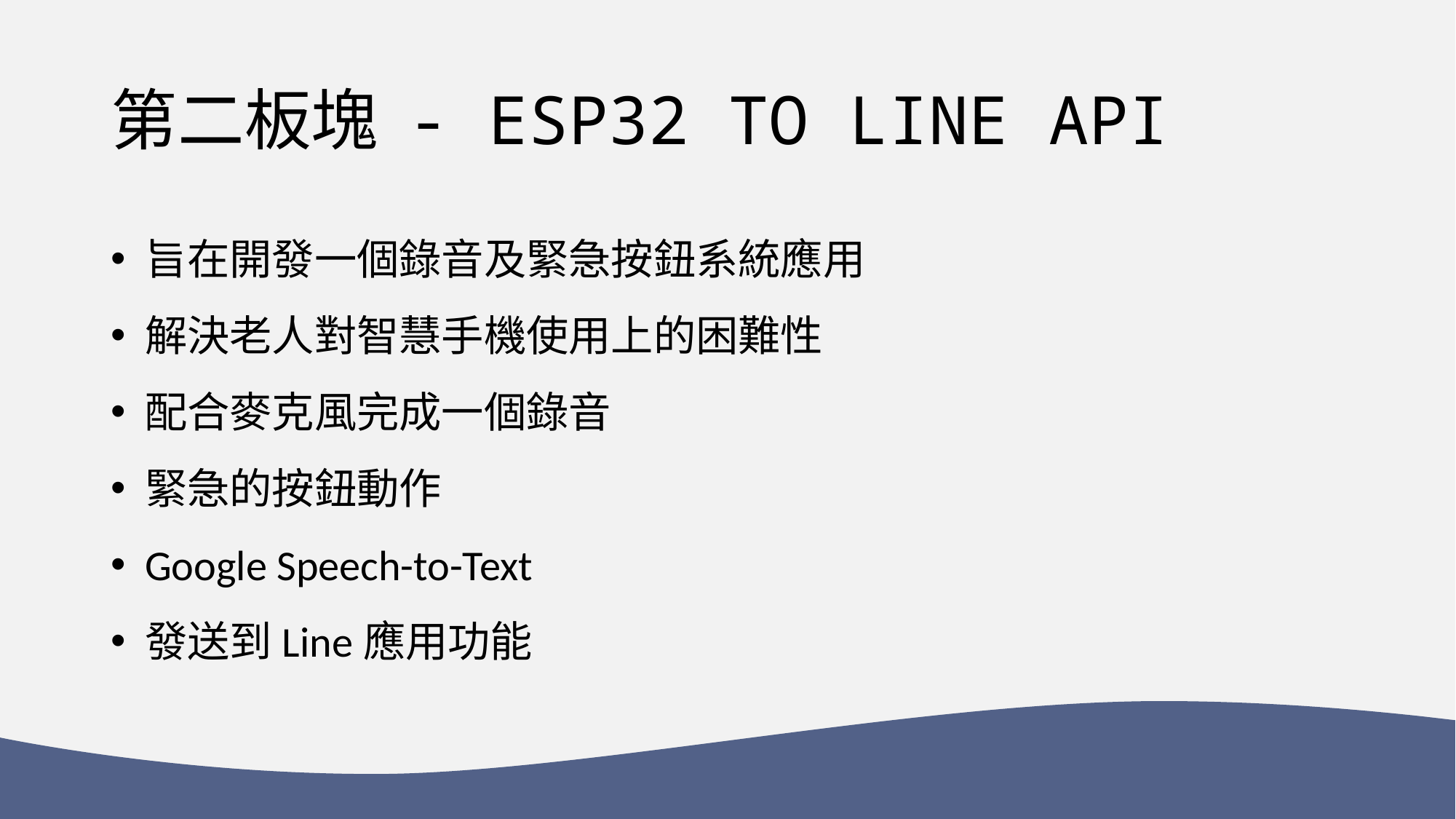

# 第二板塊 - ESP32 TO LINE API
旨在開發一個錄音及緊急按鈕系統應用
解決老人對智慧手機使用上的困難性
配合麥克風完成一個錄音
緊急的按鈕動作
Google Speech-to-Text
發送到Line應用功能